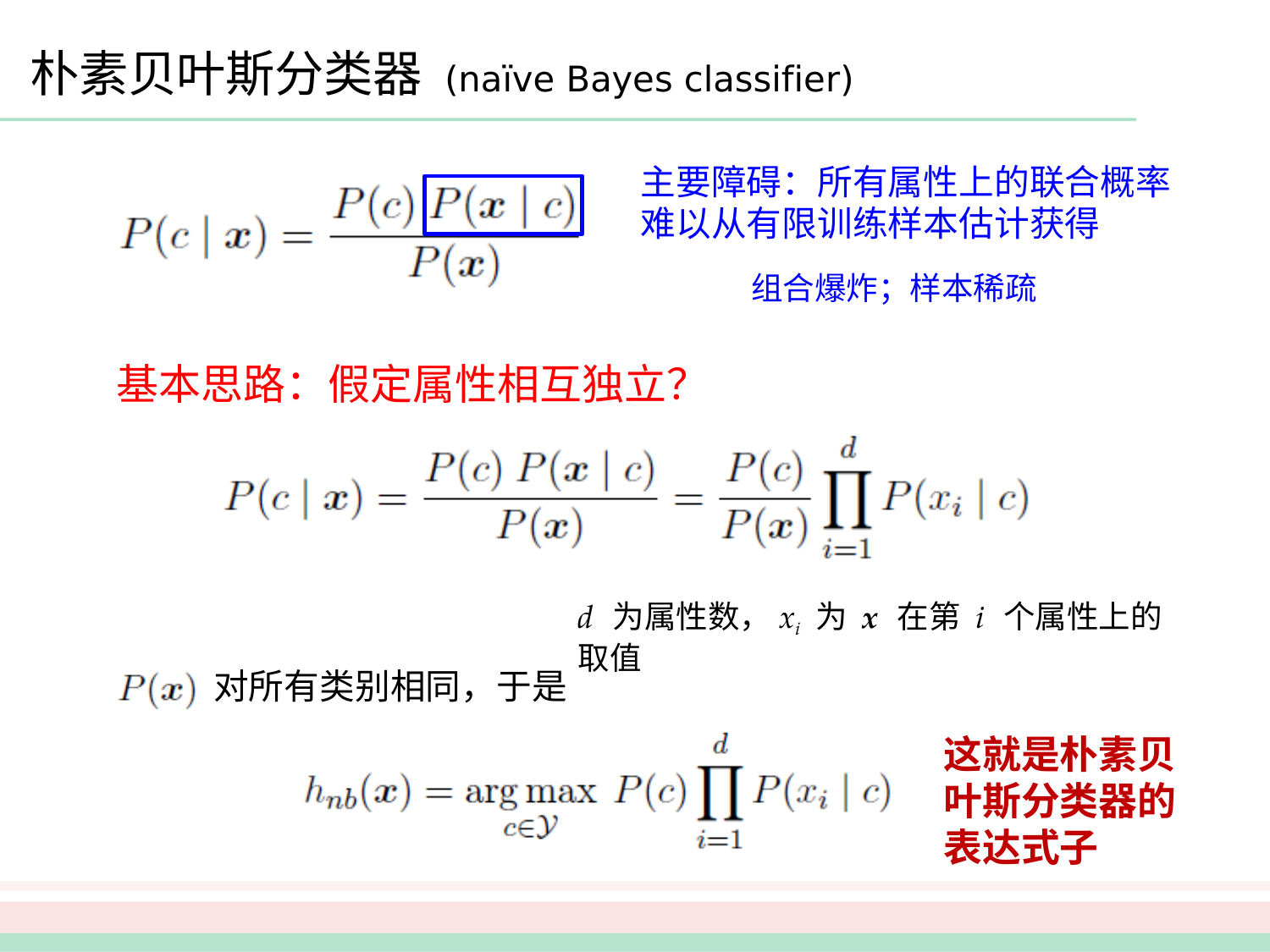

# 朴素贝叶斯分类器 (naïve Bayes classifier)
主要障碍：所有属性上的联合概率 难以从有限训练样本估计获得
组合爆炸；样本稀疏

基本思路：假定属性相互独立？

d 为属性数，xi 为 x 在第 i 个属性上的取值

对所有类别相同，于是
这就是朴素贝叶斯分类器的表达式子